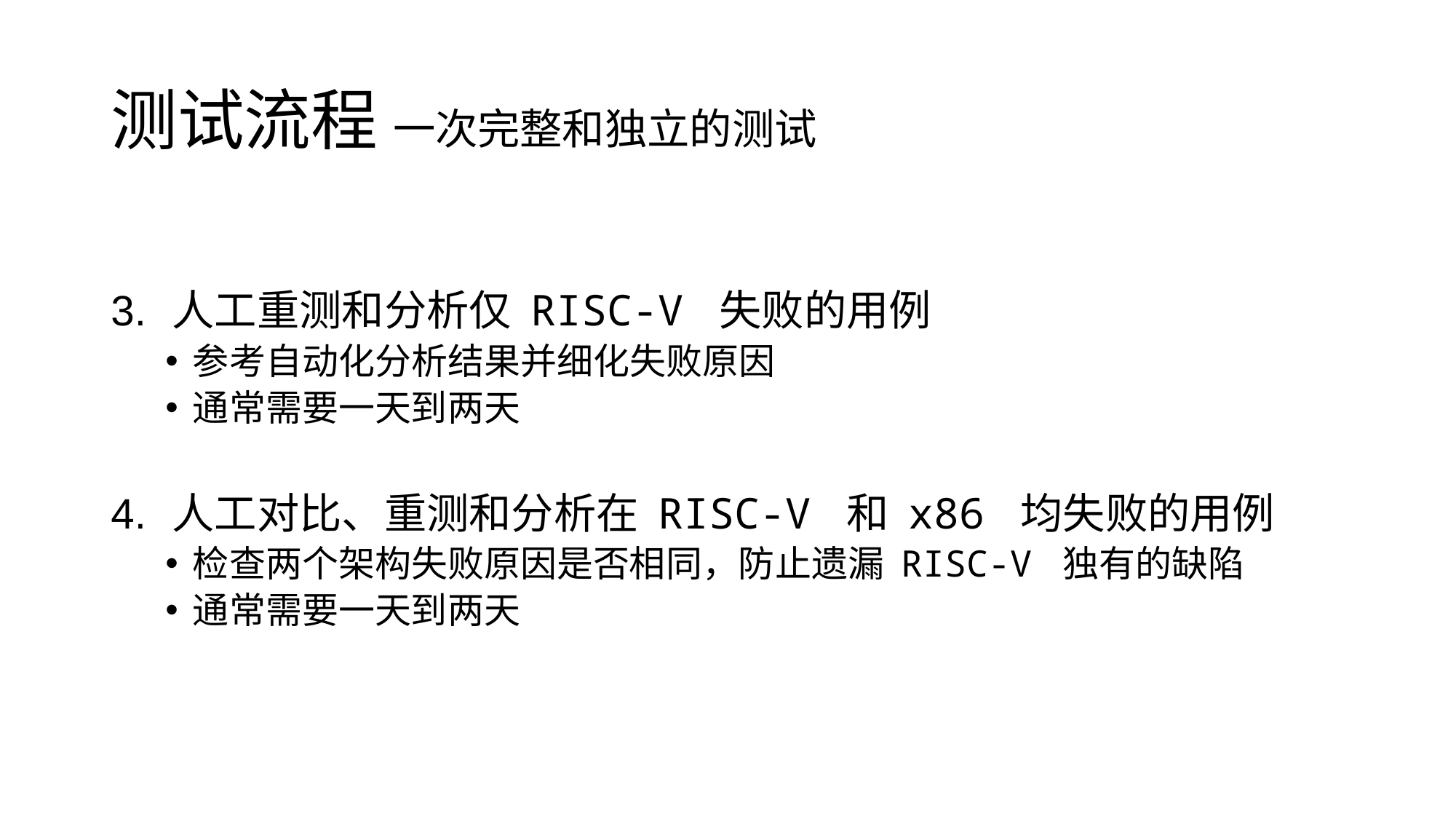

# 测试流程 一次完整和独立的测试

人工重测和分析仅 RISC-V 失败的用例
参考自动化分析结果并细化失败原因
通常需要一天到两天

人工对比、重测和分析在 RISC-V 和 x86 均失败的用例
检查两个架构失败原因是否相同，防止遗漏 RISC-V 独有的缺陷
通常需要一天到两天